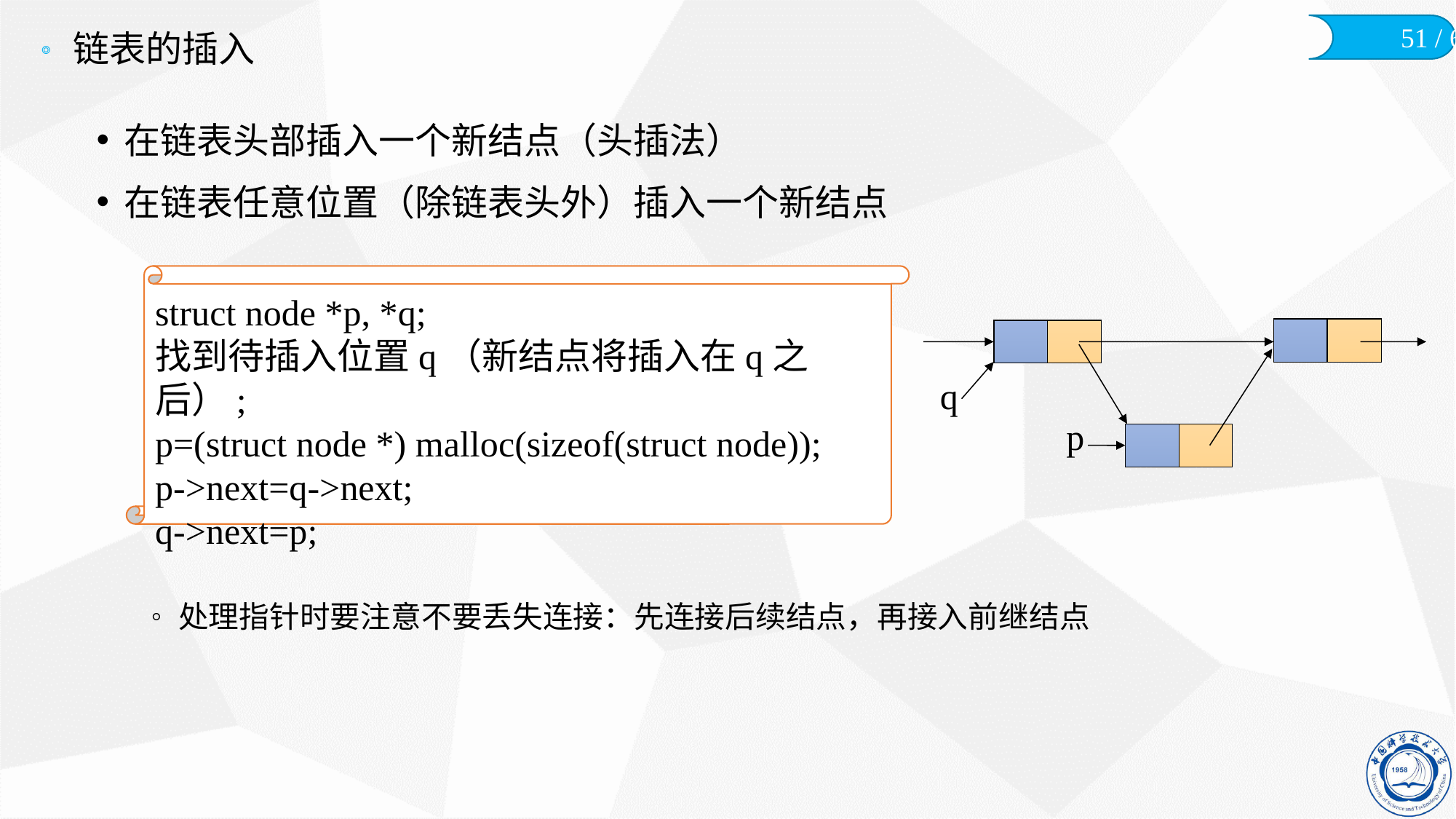

# 链表的插入
在链表头部插入一个新结点（头插法）
在链表任意位置（除链表头外）插入一个新结点

处理指针时要注意不要丢失连接：先连接后续结点，再接入前继结点
struct node *p, *q;
找到待插入位置q（新结点将插入在q之后）;
p=(struct node *) malloc(sizeof(struct node));
p->next=q->next;
q->next=p;

q
p